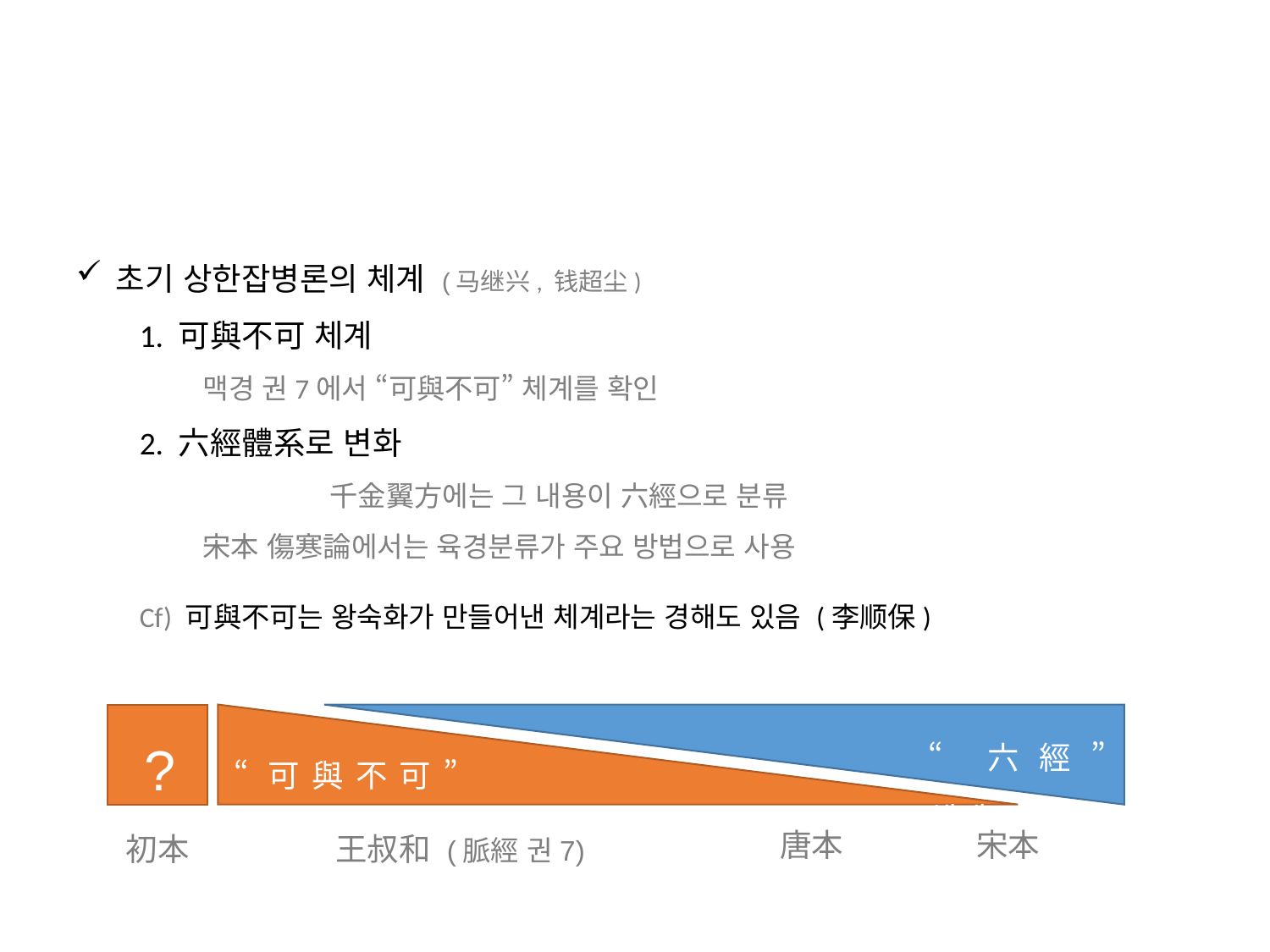

초기 상한잡병론의 체계 (马继兴, 钱超尘)
1. 可與不可 체계
맥경 권7에서 “可與不可” 체계를 확인
2. 六經體系로 변화
		千金翼方에는 그 내용이 六經으로 분류
宋本 傷寒論에서는 육경분류가 주요 방법으로 사용

Cf) 可與不可는 왕숙화가 만들어낸 체계라는 경해도 있음 (李顺保)

?

“六經” 체계
“可與不可” 체계
唐本
宋本
初本
王叔和 (脈經 권7)